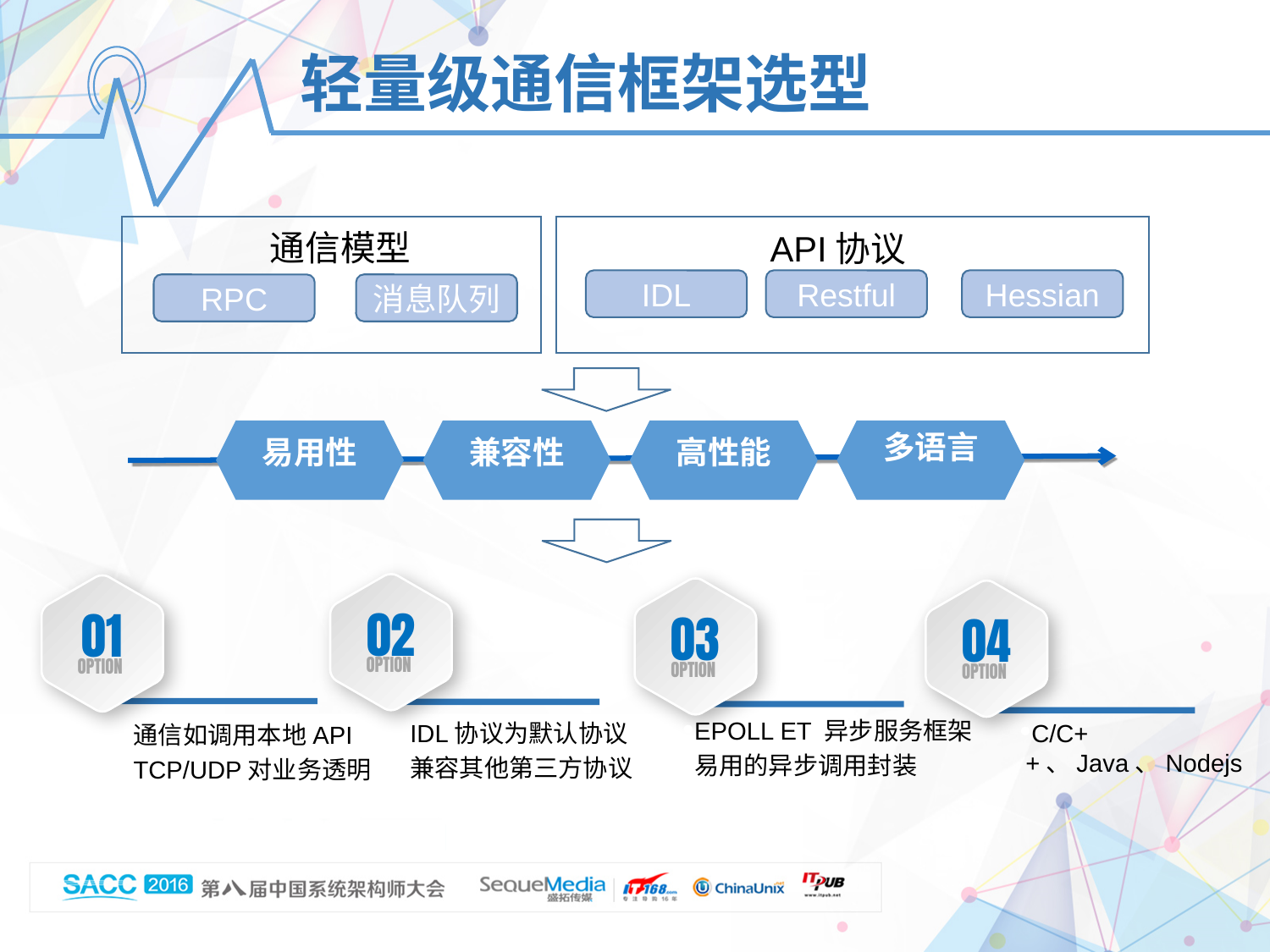

轻量级通信框架选型

通信模型
API协议
Hessian
IDL
Restful
RPC
消息队列

易用性

兼容性

高性能

多语言

02
OPTION

01
OPTION

03
OPTION

04
OPTION
异步架构
RPC通信
IDL协议
多语言

通信如调用本地API
TCP/UDP对业务透明

EPOLL ET 异步服务框架
易用的异步调用封装
IDL协议为默认协议
兼容其他第三方协议
C/C++、Java、Nodejs